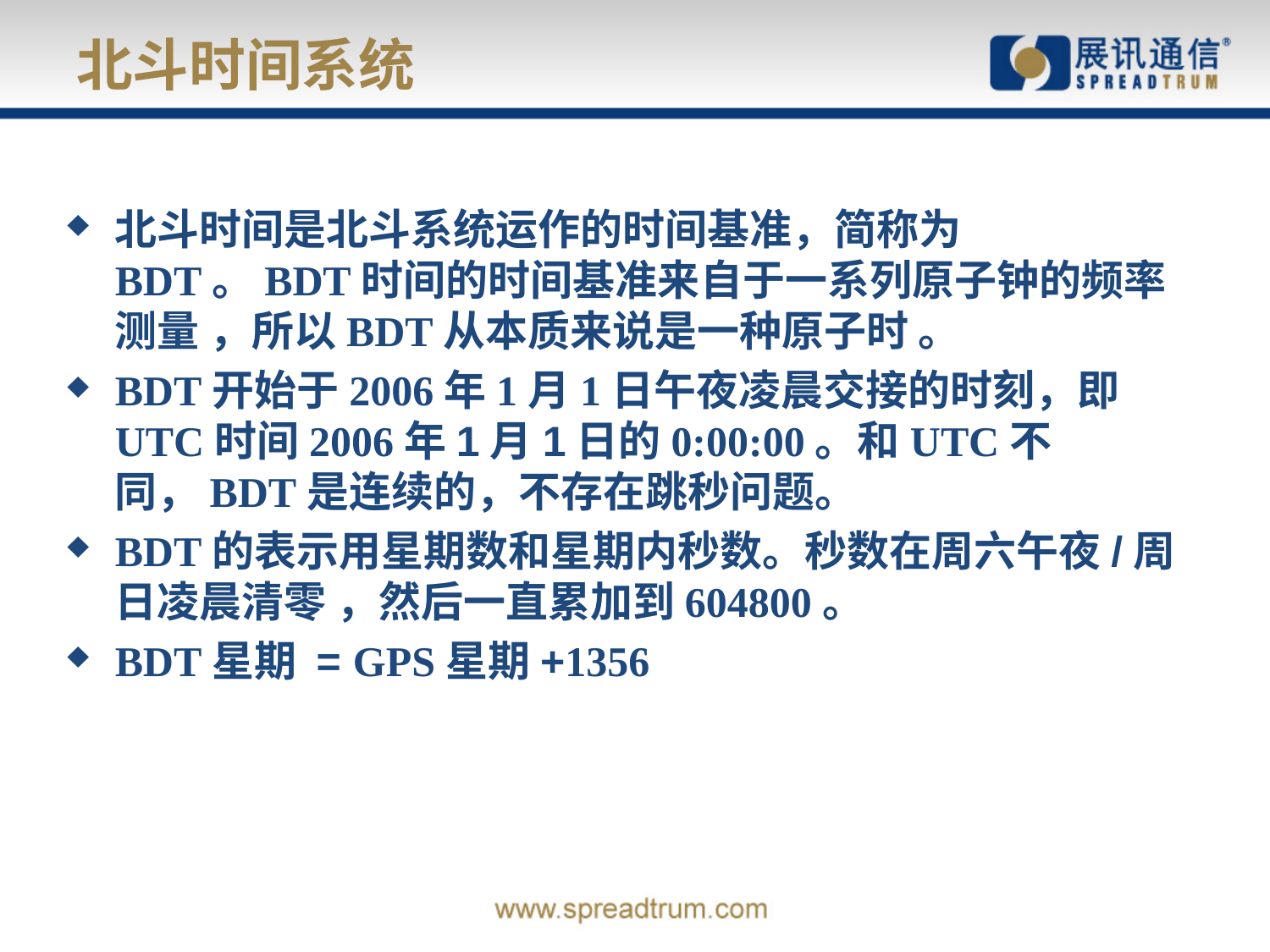

# 北斗时间系统
北斗时间是北斗系统运作的时间基准，简称为BDT。BDT时间的时间基准来自于一系列原子钟的频率测量 ，所以BDT从本质来说是一种原子时 。
BDT开始于2006年1月1日午夜凌晨交接的时刻，即UTC时间2006年1月1日的0:00:00。和UTC不同，BDT是连续的，不存在跳秒问题。
BDT的表示用星期数和星期内秒数。秒数在周六午夜/周日凌晨清零 ，然后一直累加到604800。
BDT星期 = GPS星期+1356